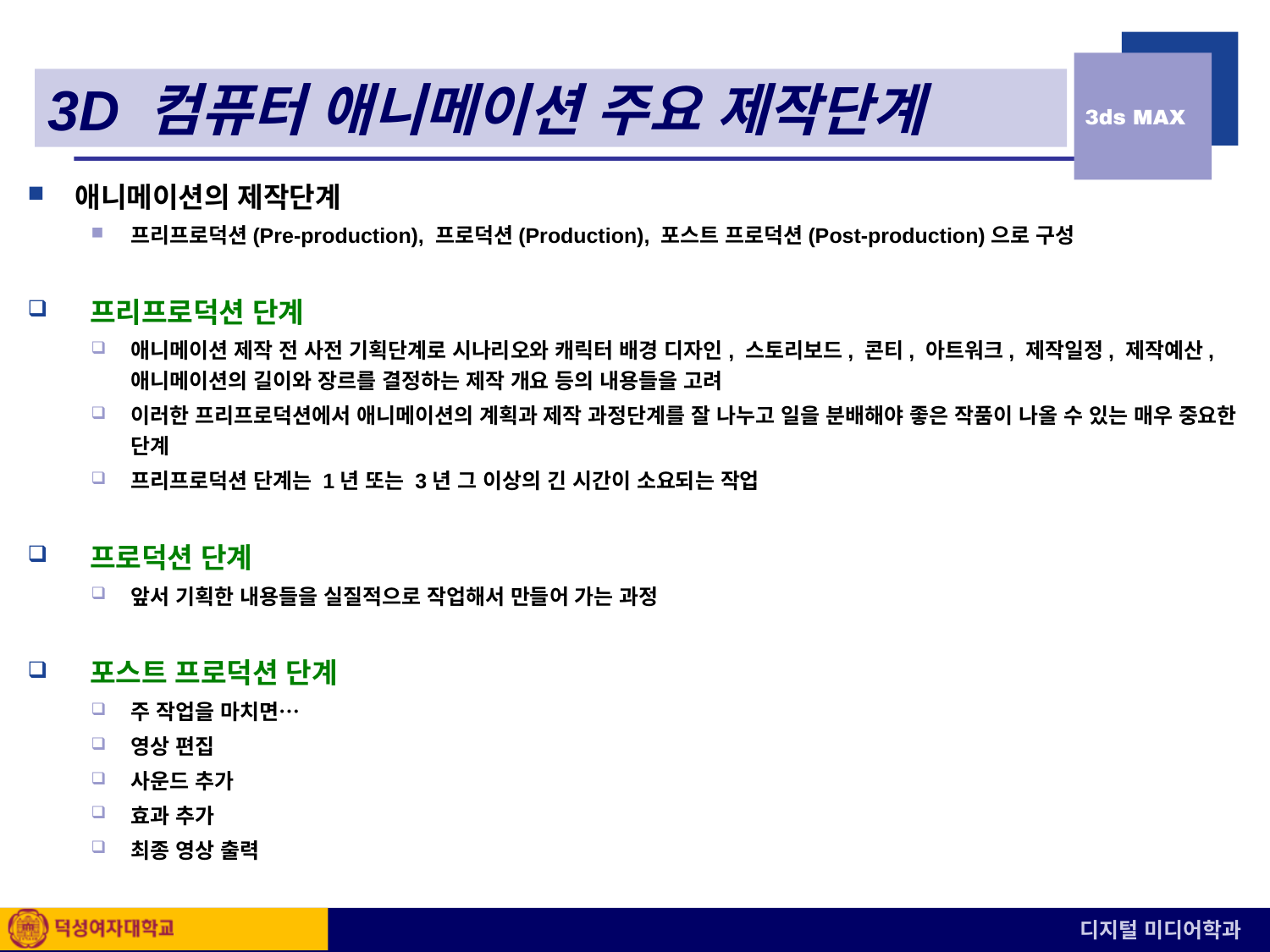

⊙ 3D 컴퓨터 애니메이션 이해하기
3D 컴퓨터 애니메이션 주요 제작단계
애니메이션의 제작단계
프리프로덕션(Pre-production), 프로덕션(Production), 포스트 프로덕션(Post-production)으로 구성

 프리프로덕션 단계
애니메이션 제작 전 사전 기획단계로 시나리오와 캐릭터 배경 디자인, 스토리보드, 콘티, 아트워크, 제작일정, 제작예산, 애니메이션의 길이와 장르를 결정하는 제작 개요 등의 내용들을 고려
이러한 프리프로덕션에서 애니메이션의 계획과 제작 과정단계를 잘 나누고 일을 분배해야 좋은 작품이 나올 수 있는 매우 중요한 단계
프리프로덕션 단계는 1년 또는 3년 그 이상의 긴 시간이 소요되는 작업

 프로덕션 단계
앞서 기획한 내용들을 실질적으로 작업해서 만들어 가는 과정

 포스트 프로덕션 단계
주 작업을 마치면…
영상 편집
사운드 추가
효과 추가
최종 영상 출력